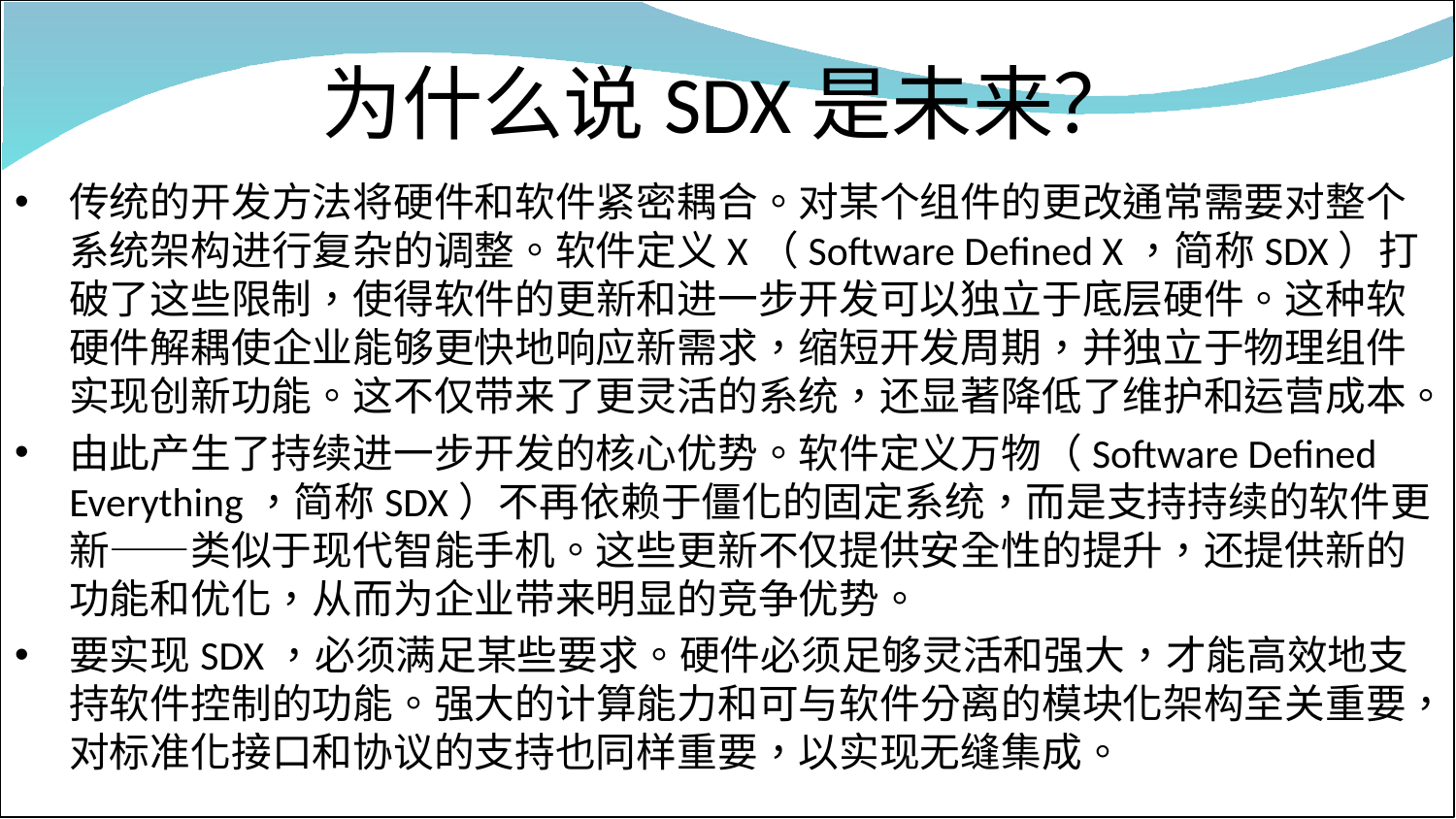

# 为什么说SDX是未来？
传统的开发方法将硬件和软件紧密耦合。对某个组件的更改通常需要对整个系统架构进行复杂的调整。软件定义X（Software Defined X，简称SDX）打破了这些限制，使得软件的更新和进一步开发可以独立于底层硬件。这种软硬件解耦使企业能够更快地响应新需求，缩短开发周期，并独立于物理组件实现创新功能。这不仅带来了更灵活的系统，还显著降低了维护和运营成本。
由此产生了持续进一步开发的核心优势。软件定义万物（Software Defined Everything，简称SDX）不再依赖于僵化的固定系统，而是支持持续的软件更新——类似于现代智能手机。这些更新不仅提供安全性的提升，还提供新的功能和优化，从而为企业带来明显的竞争优势。
要实现SDX，必须满足某些要求。硬件必须足够灵活和强大，才能高效地支持软件控制的功能。强大的计算能力和可与软件分离的模块化架构至关重要，对标准化接口和协议的支持也同样重要，以实现无缝集成。